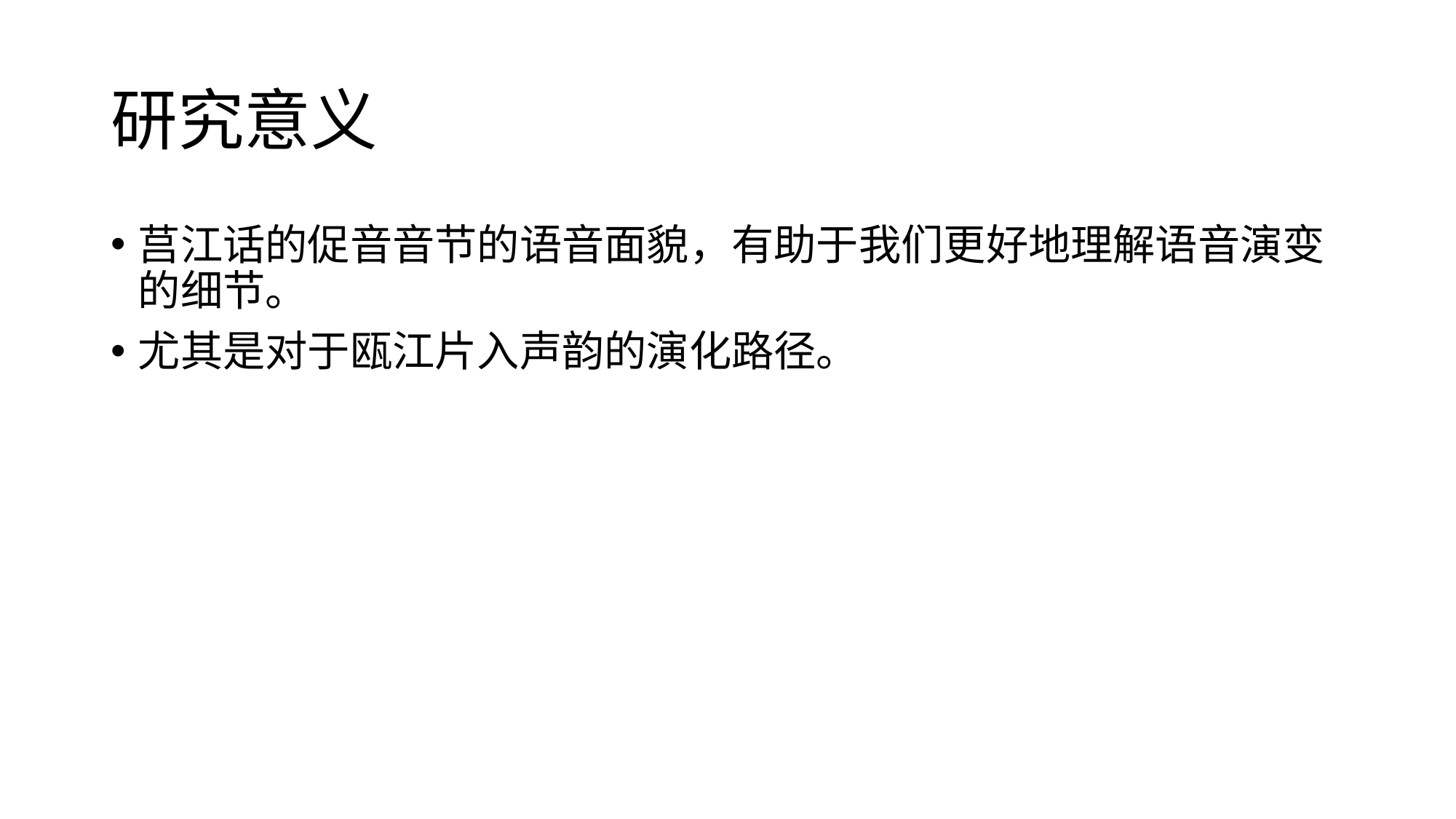

# 研究意义
莒江话的促音音节的语音面貌，有助于我们更好地理解语音演变的细节。
尤其是对于瓯江片入声韵的演化路径。